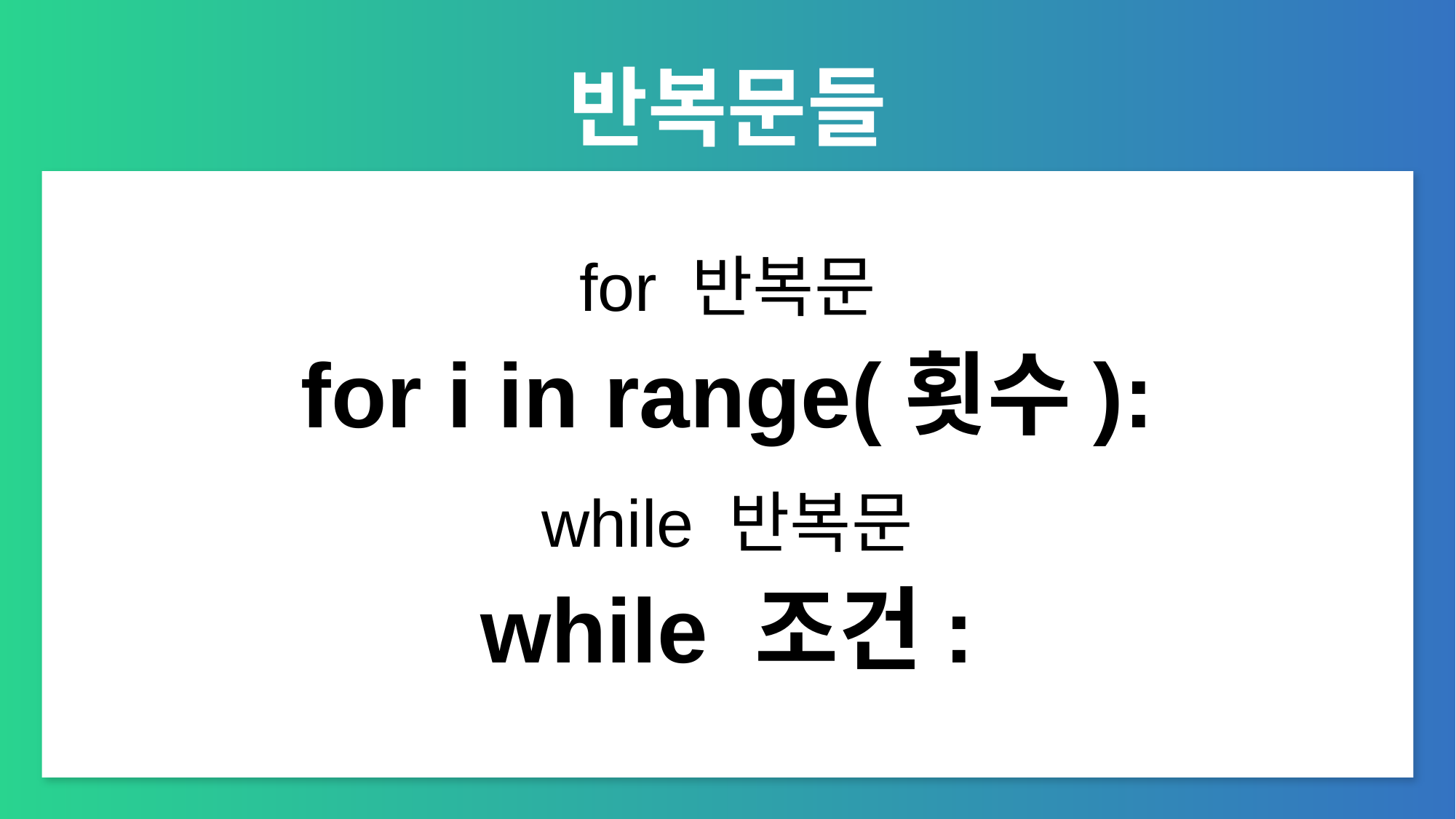

# 반복문들
for 반복문
for i in range(횟수):
while 반복문
while 조건: